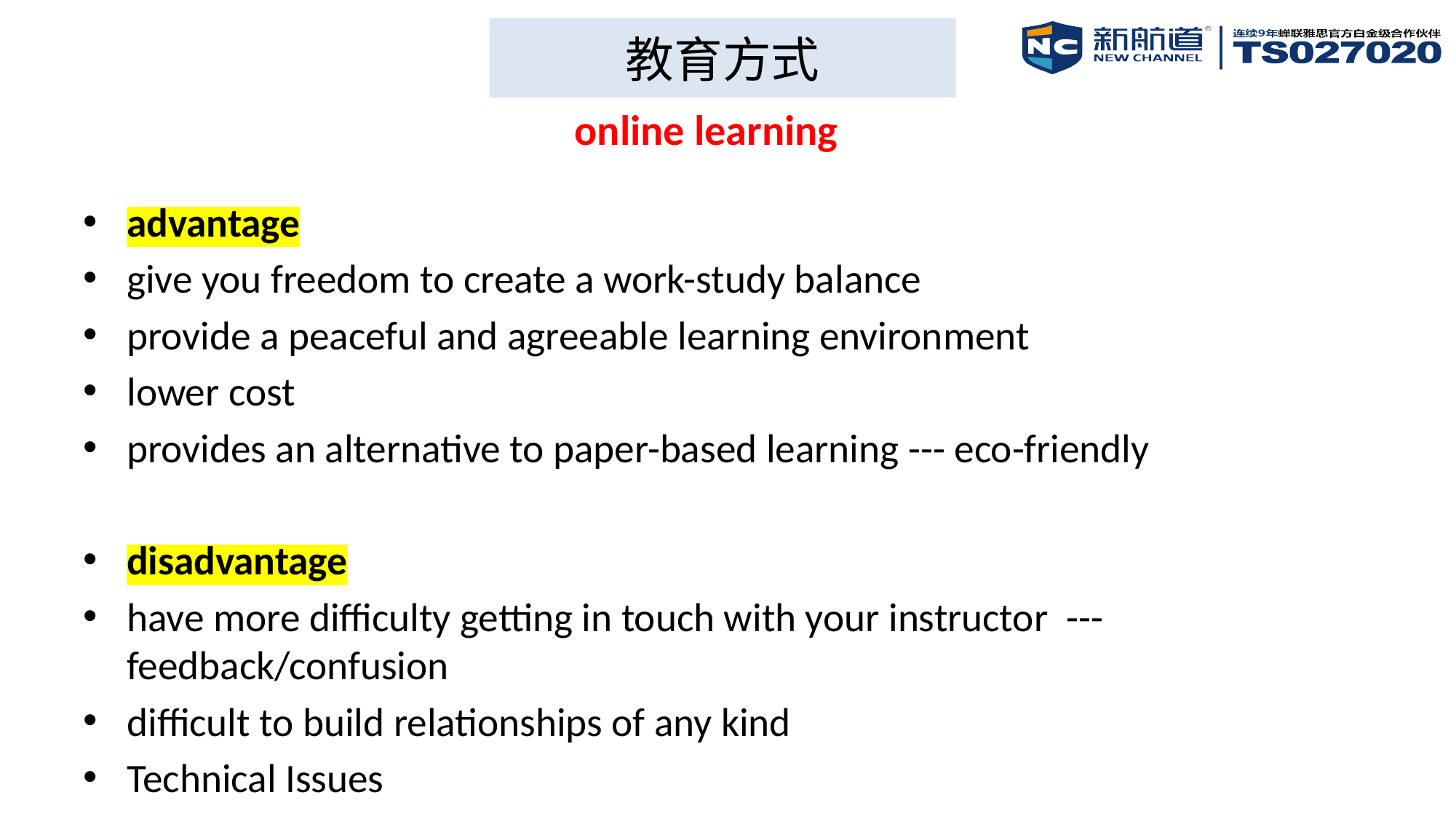

# 教育方式
online learning
advantage
give you freedom to create a work-study balance
provide a peaceful and agreeable learning environment
lower cost
provides an alternative to paper-based learning --- eco-friendly

disadvantage
have more difficulty getting in touch with your instructor  --- feedback/confusion
difficult to build relationships of any kind
Technical Issues